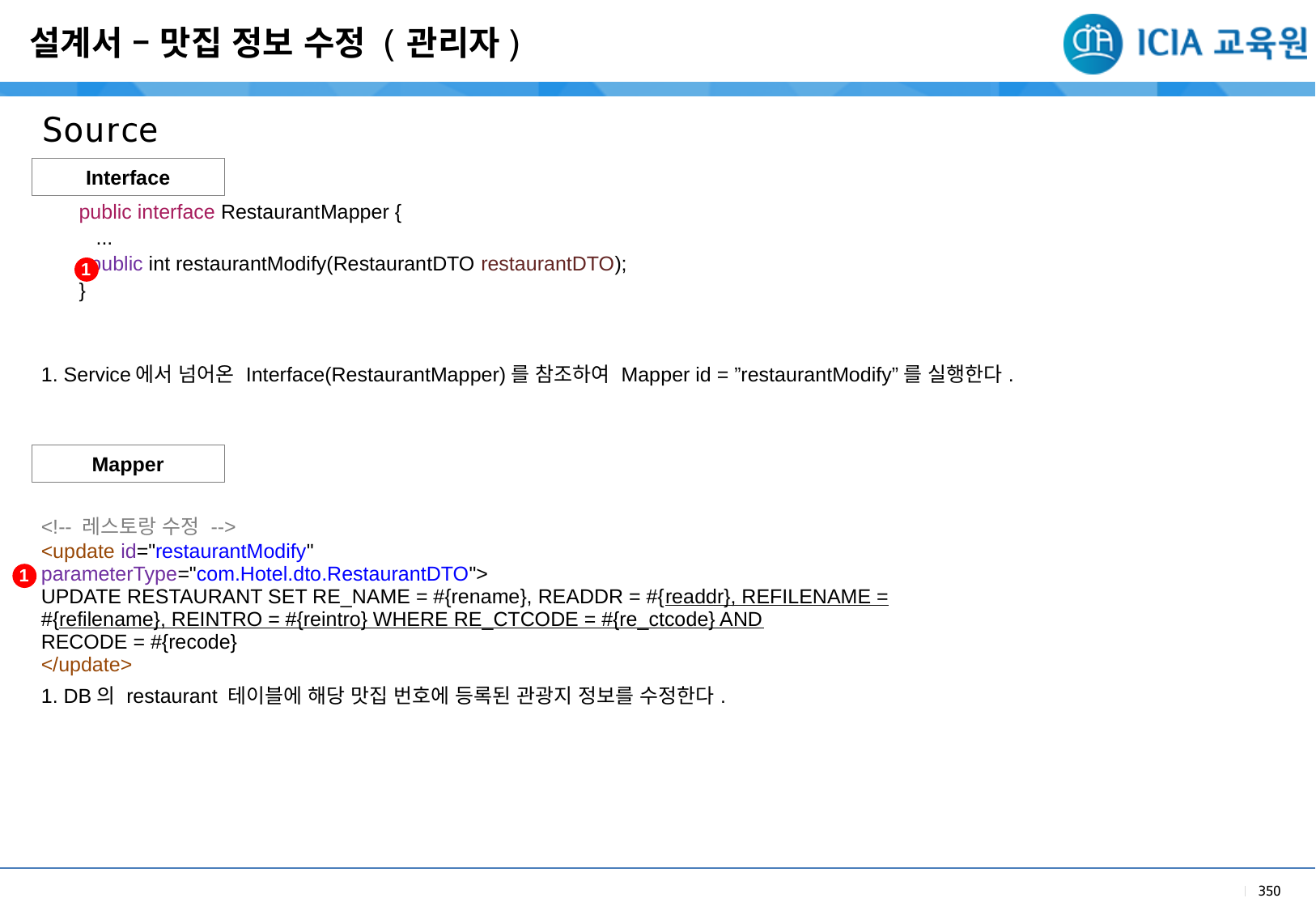

설계서 – 맛집 정보 수정 (관리자)
Source
Interface
| public interface RestaurantMapper { ... public int restaurantModify(RestaurantDTO restaurantDTO); } |
| --- |
| 1. Service에서 넘어온 Interface(RestaurantMapper)를 참조하여 Mapper id = ”restaurantModify”를 실행한다. |
1

Mapper
| <!-- 레스토랑 수정 --> <update id="restaurantModify" parameterType="com.Hotel.dto.RestaurantDTO"> UPDATE RESTAURANT SET RE\_NAME = #{rename}, READDR = #{readdr}, REFILENAME = #{refilename}, REINTRO = #{reintro} WHERE RE\_CTCODE = #{re\_ctcode} AND RECODE = #{recode} </update> |
| --- |
| 1. DB의 restaurant 테이블에 해당 맛집 번호에 등록된 관광지 정보를 수정한다. |
1